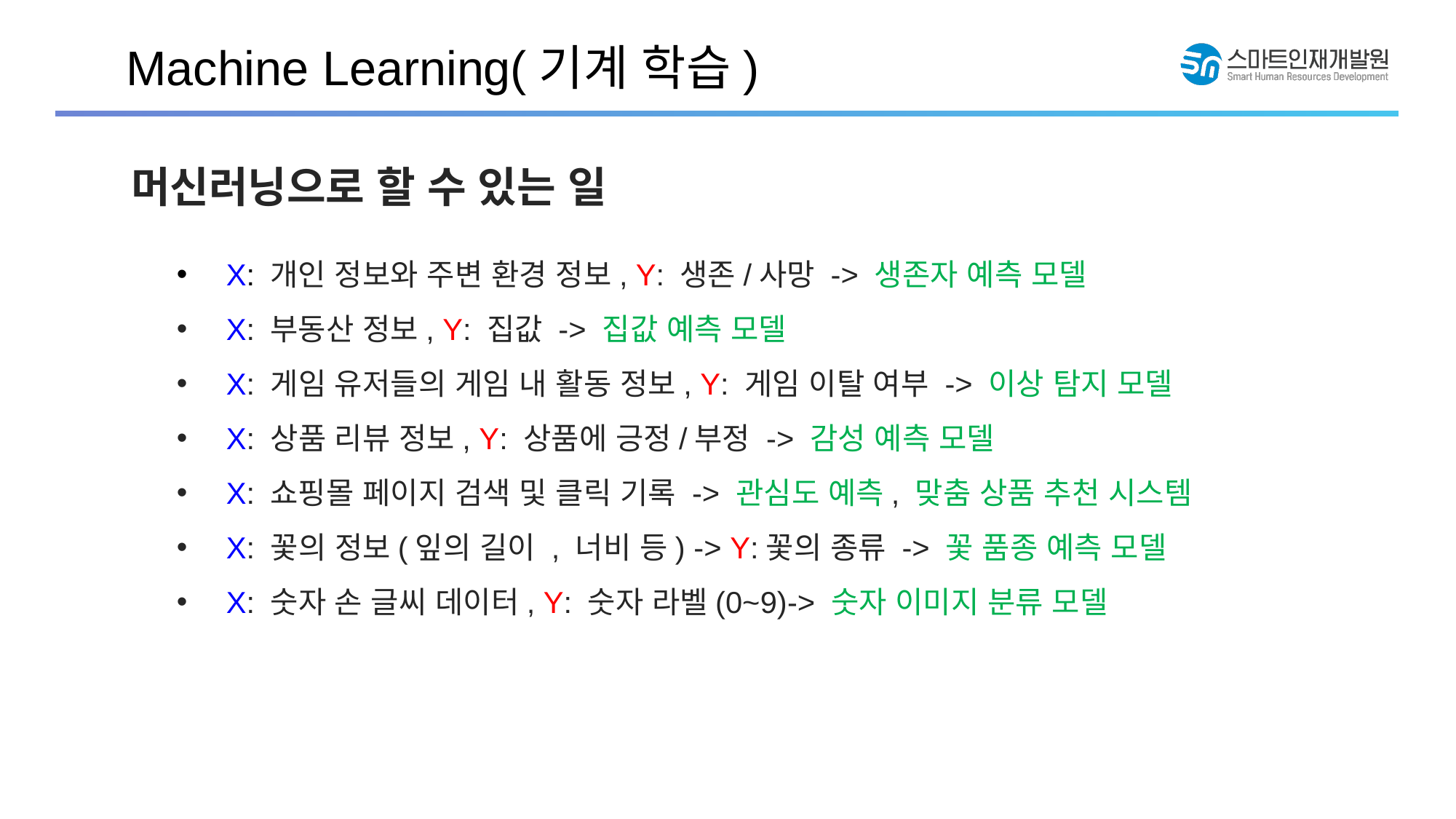

Machine Learning(기계 학습)
머신러닝으로 할 수 있는 일
 X: 개인 정보와 주변 환경 정보, Y: 생존/사망 -> 생존자 예측 모델
 X: 부동산 정보, Y: 집값 -> 집값 예측 모델
 X: 게임 유저들의 게임 내 활동 정보, Y: 게임 이탈 여부 -> 이상 탐지 모델
 X: 상품 리뷰 정보, Y: 상품에 긍정/부정 -> 감성 예측 모델
 X: 쇼핑몰 페이지 검색 및 클릭 기록 -> 관심도 예측, 맞춤 상품 추천 시스템
 X: 꽃의 정보(잎의 길이 , 너비 등) -> Y:꽃의 종류 -> 꽃 품종 예측 모델
 X: 숫자 손 글씨 데이터, Y: 숫자 라벨(0~9)-> 숫자 이미지 분류 모델